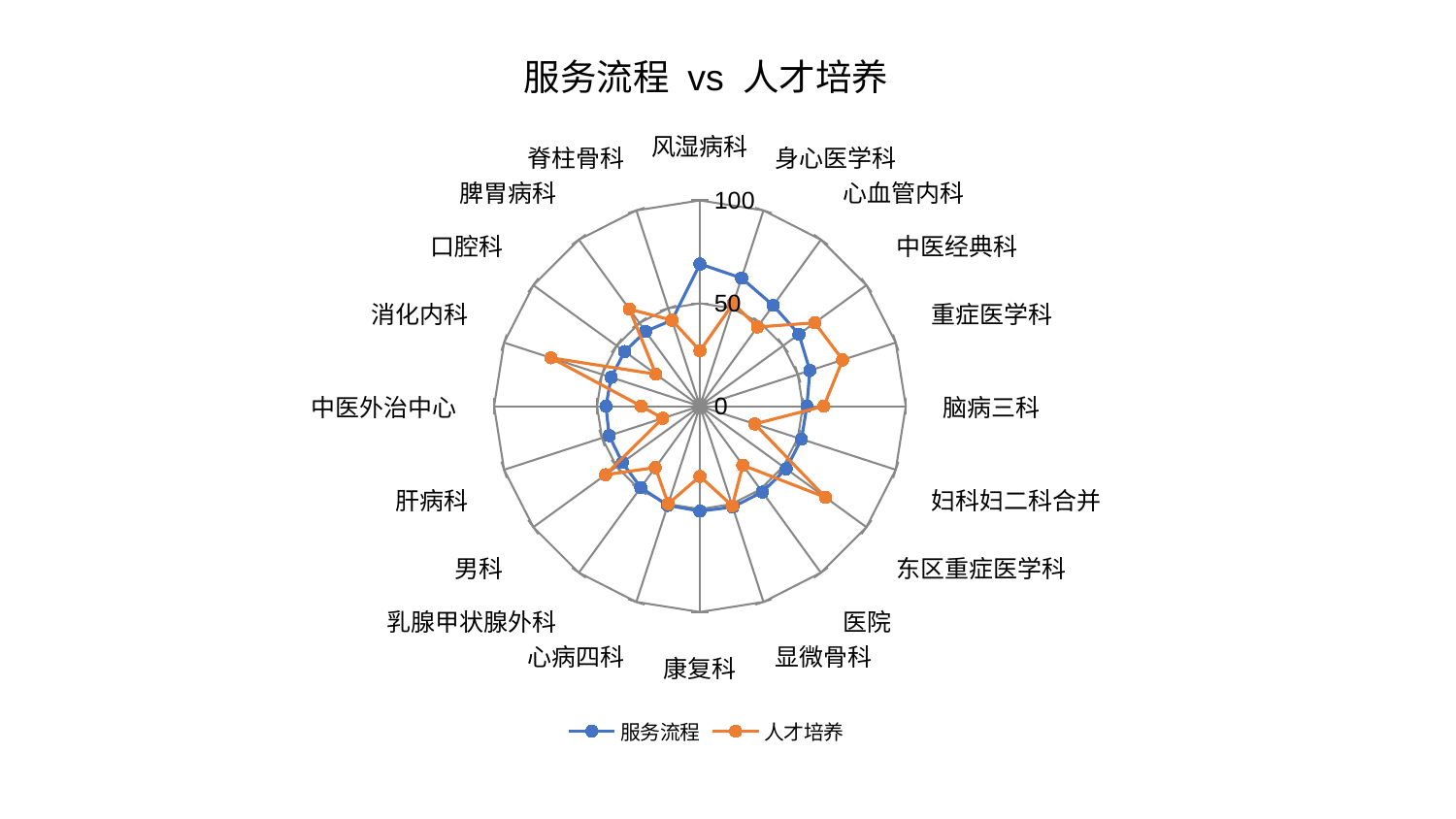

### Chart: 服务流程 vs 人才培养

| Category | 服务流程 | 人才培养 |
|---|---|---|
| 风湿病科 | 69.07218598462589 | 26.954101930002263 |
| 身心医学科 | 65.47152460522824 | 52.48485259236139 |
| 心血管内科 | 60.542398441693756 | 47.58558638017619 |
| 中医经典科 | 59.44244039404909 | 68.93692193762013 |
| 重症医学科 | 56.14494750604931 | 72.89781733921363 |
| 脑病三科 | 51.9510504681632 | 60.18250367871468 |
| 妇科妇二科合并 | 51.8983793643923 | 28.004932735996306 |
| 东区重症医学科 | 51.804698501984575 | 75.33376854822393 |
| 医院 | 51.59040550398939 | 35.4467915702 |
| 显微骨科 | 51.54071386198892 | 50.920966361351134 |
| 康复科 | 50.99692642311672 | 34.0973268207423 |
| 心病四科 | 50.68324047922445 | 49.87453450656377 |
| 乳腺甲状腺外科 | 48.893932859740346 | 36.88850084578126 |
| 男科 | 46.60703960219209 | 56.649884653321216 |
| 肝病科 | 46.359437831206435 | 19.029300004097582 |
| 中医外治中心 | 45.636681123846536 | 28.47087280818109 |
| 消化内科 | 45.31665605816261 | 76.10134055131441 |
| 口腔科 | 45.18747761430103 | 26.436355729492977 |
| 脾胃病科 | 44.92620465670724 | 58.255093468602404 |
| 脊柱骨科 | 43.95750409264634 | 43.96567438880985 |
66